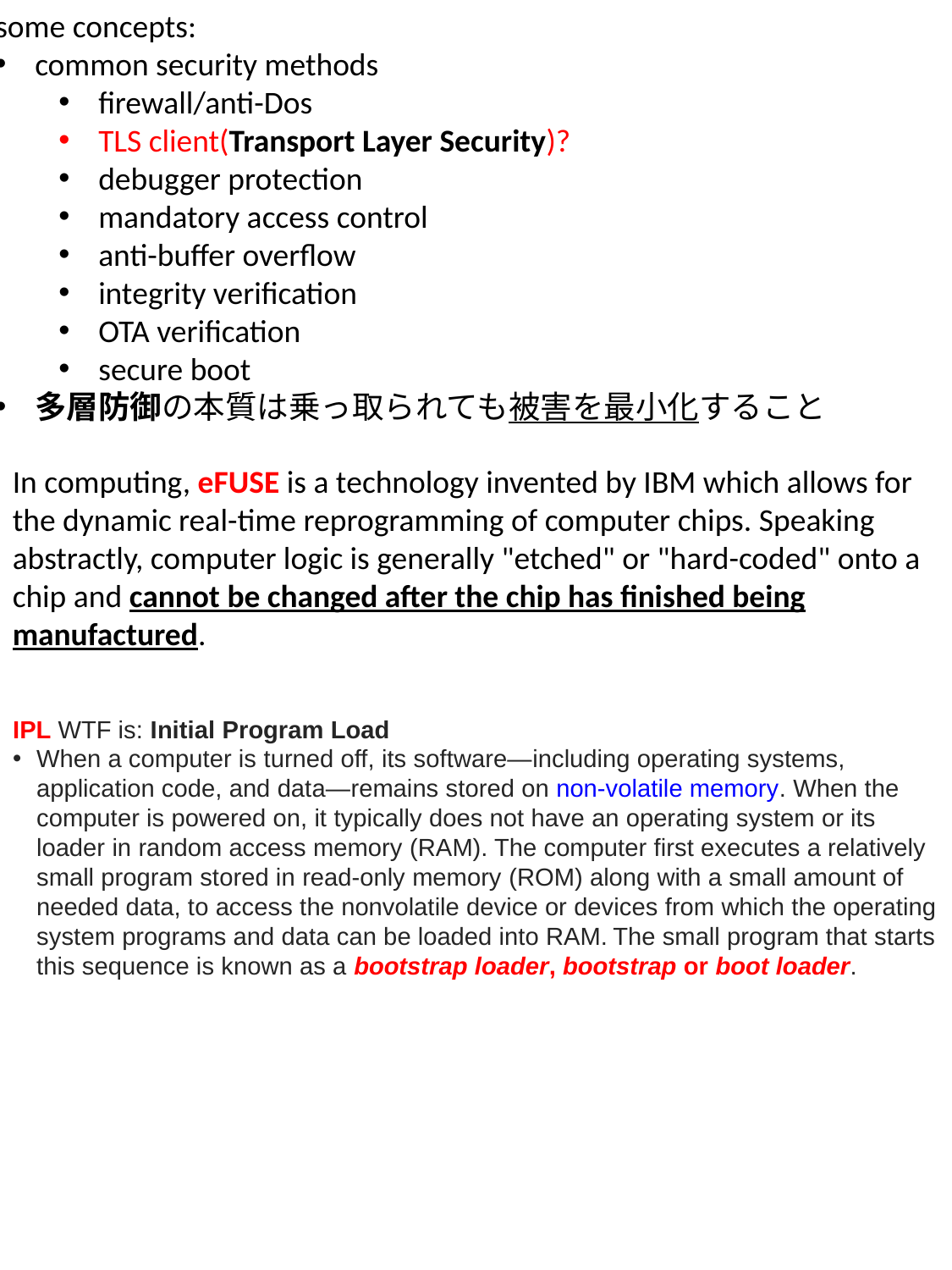

some concepts:
common security methods
firewall/anti-Dos
TLS client(Transport Layer Security)?
debugger protection
mandatory access control
anti-buffer overflow
integrity verification
OTA verification
secure boot
多層防御の本質は乗っ取られても被害を最小化すること
In computing, eFUSE is a technology invented by IBM which allows for the dynamic real-time reprogramming of computer chips. Speaking abstractly, computer logic is generally "etched" or "hard-coded" onto a chip and cannot be changed after the chip has finished being manufactured.
IPL WTF is: Initial Program Load
When a computer is turned off, its software—​​including operating systems, application code, and data—​​remains stored on non-volatile memory. When the computer is powered on, it typically does not have an operating system or its loader in random access memory (RAM). The computer first executes a relatively small program stored in read-only memory (ROM) along with a small amount of needed data, to access the nonvolatile device or devices from which the operating system programs and data can be loaded into RAM. The small program that starts this sequence is known as a bootstrap loader, bootstrap or boot loader.